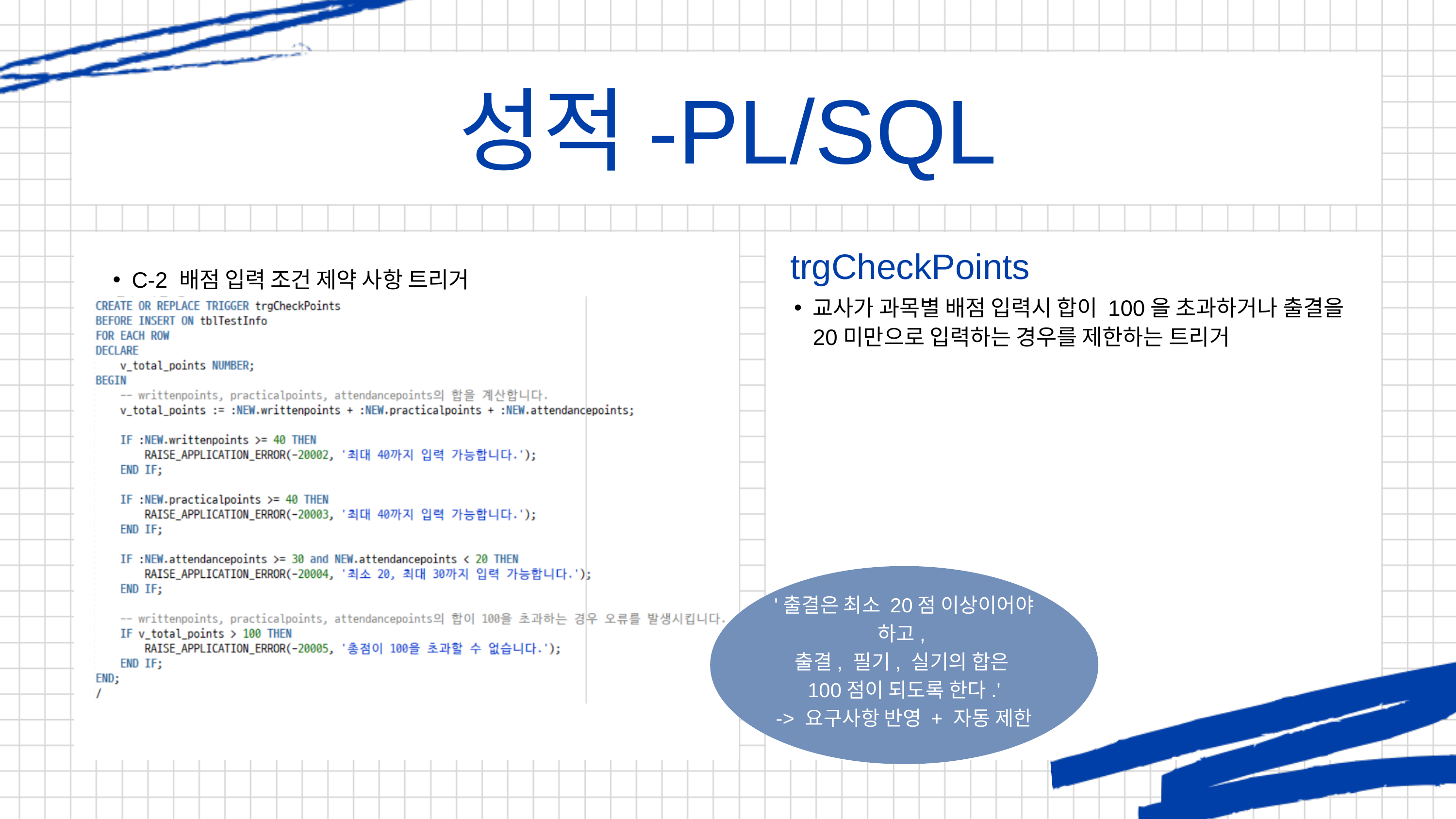

성적-PL/SQL

trgCheckPoints
B-5

C-2 배점 입력 조건 제약 사항 트리거
교사가 과목별 배점 입력시 합이 100을 초과하거나 출결을 20미만으로 입력하는 경우를 제한하는 트리거

'출결은 최소 20점 이상이어야 하고,
출결, 필기, 실기의 합은
100점이 되도록 한다.'
-> 요구사항 반영 + 자동 제한